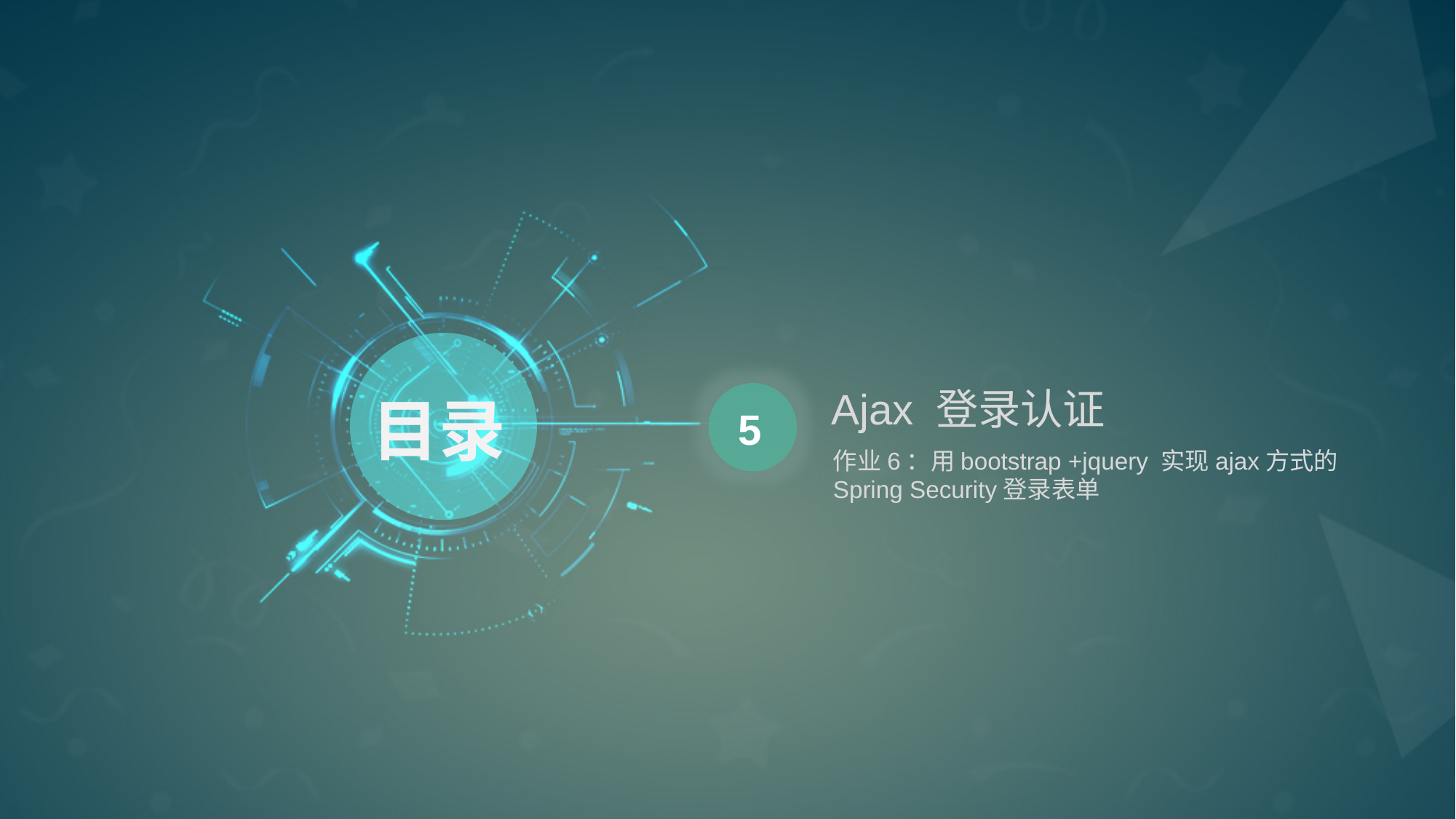

Ajax 登录认证

目录

5
作业6：用bootstrap +jquery 实现ajax方式的Spring Security登录表单